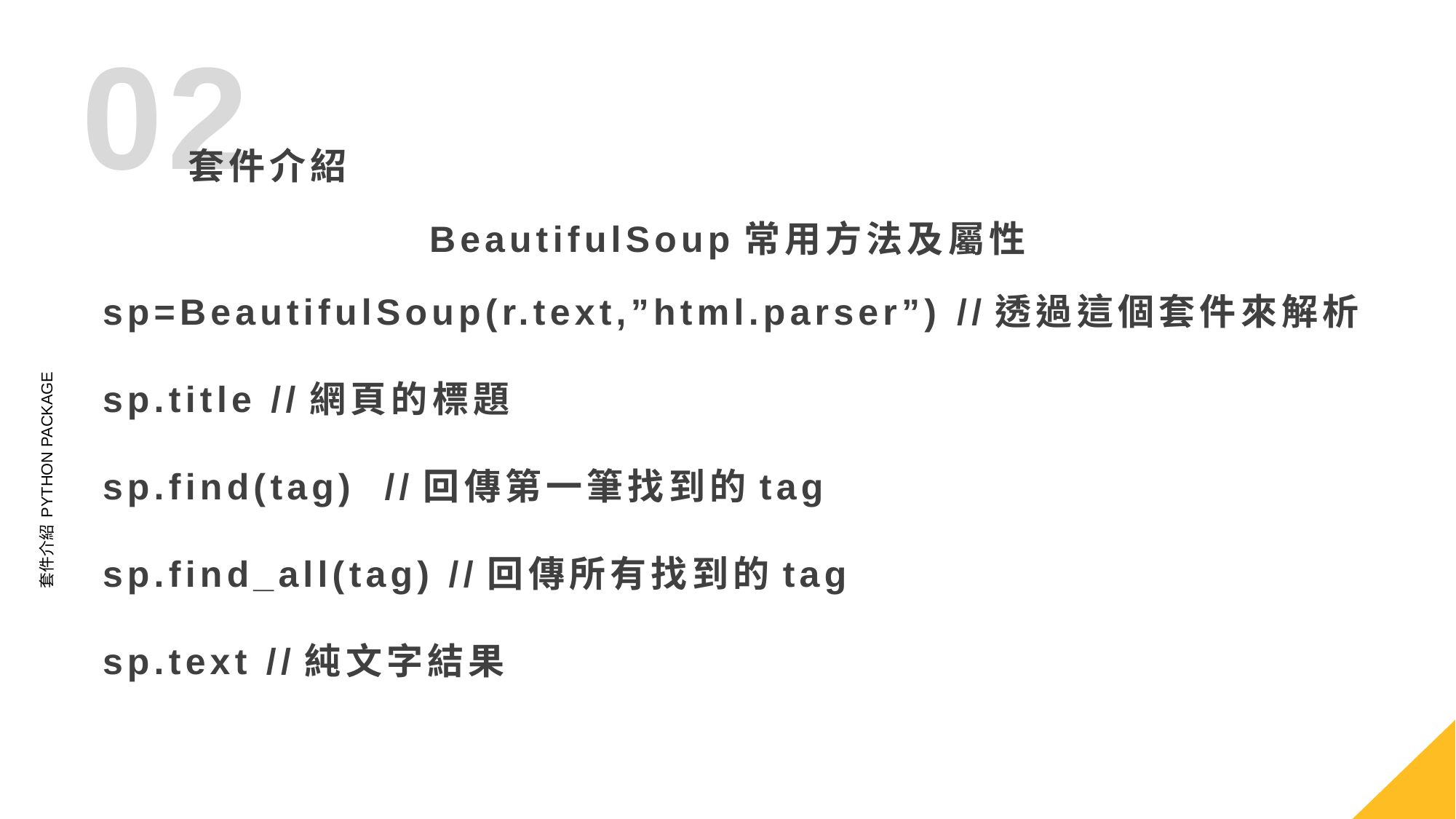

BeautifulSoup常用方法及屬性
sp=BeautifulSoup(r.text,”html.parser”) //透過這個套件來解析

sp.title //網頁的標題

sp.find(tag)  //回傳第一筆找到的tag

sp.find_all(tag) //回傳所有找到的tag

sp.text //純文字結果